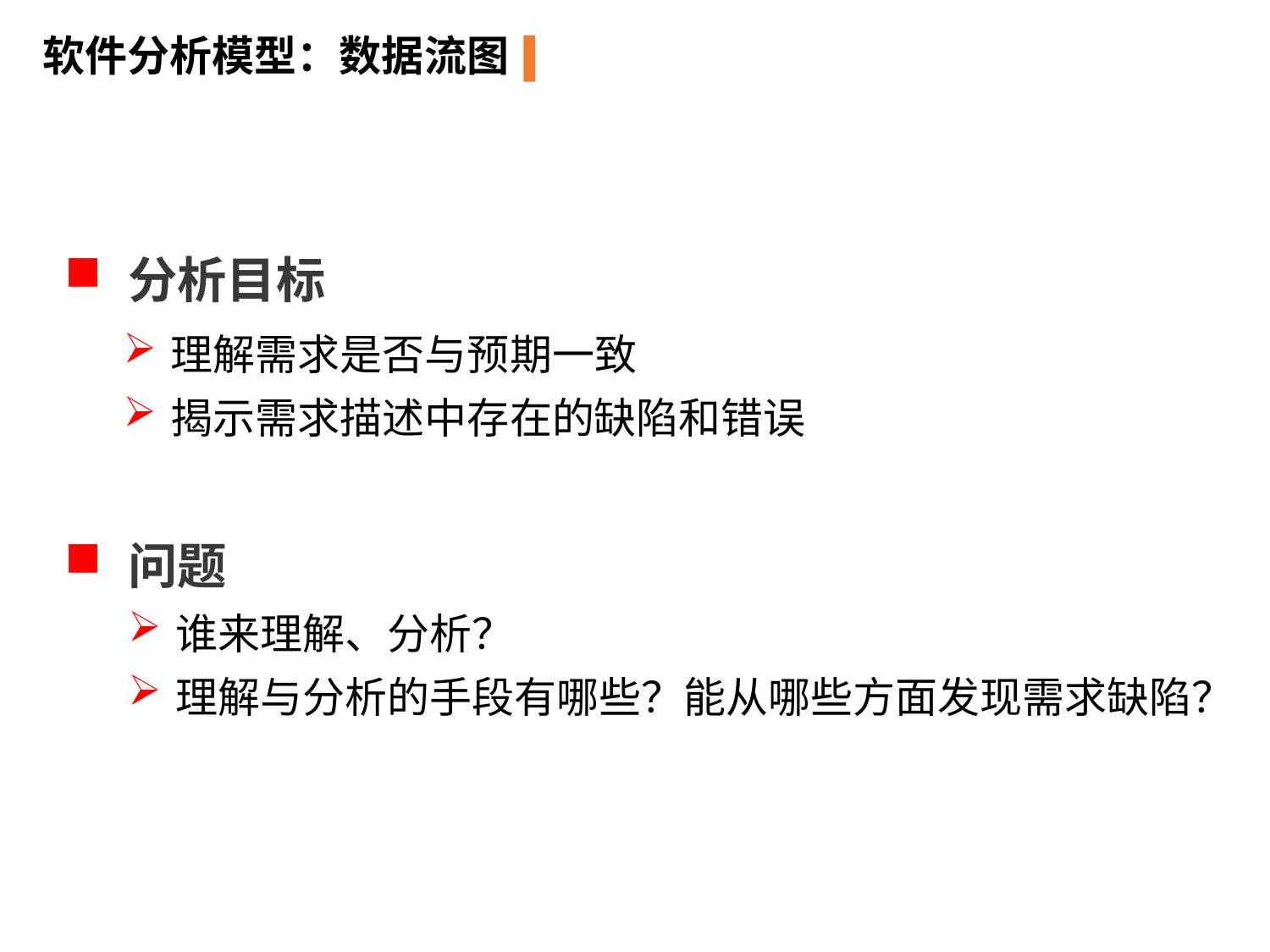

软件分析模型：数据流图

分析目标
理解需求是否与预期一致
揭示需求描述中存在的缺陷和错误
问题
谁来理解、分析？
理解与分析的手段有哪些？能从哪些方面发现需求缺陷？